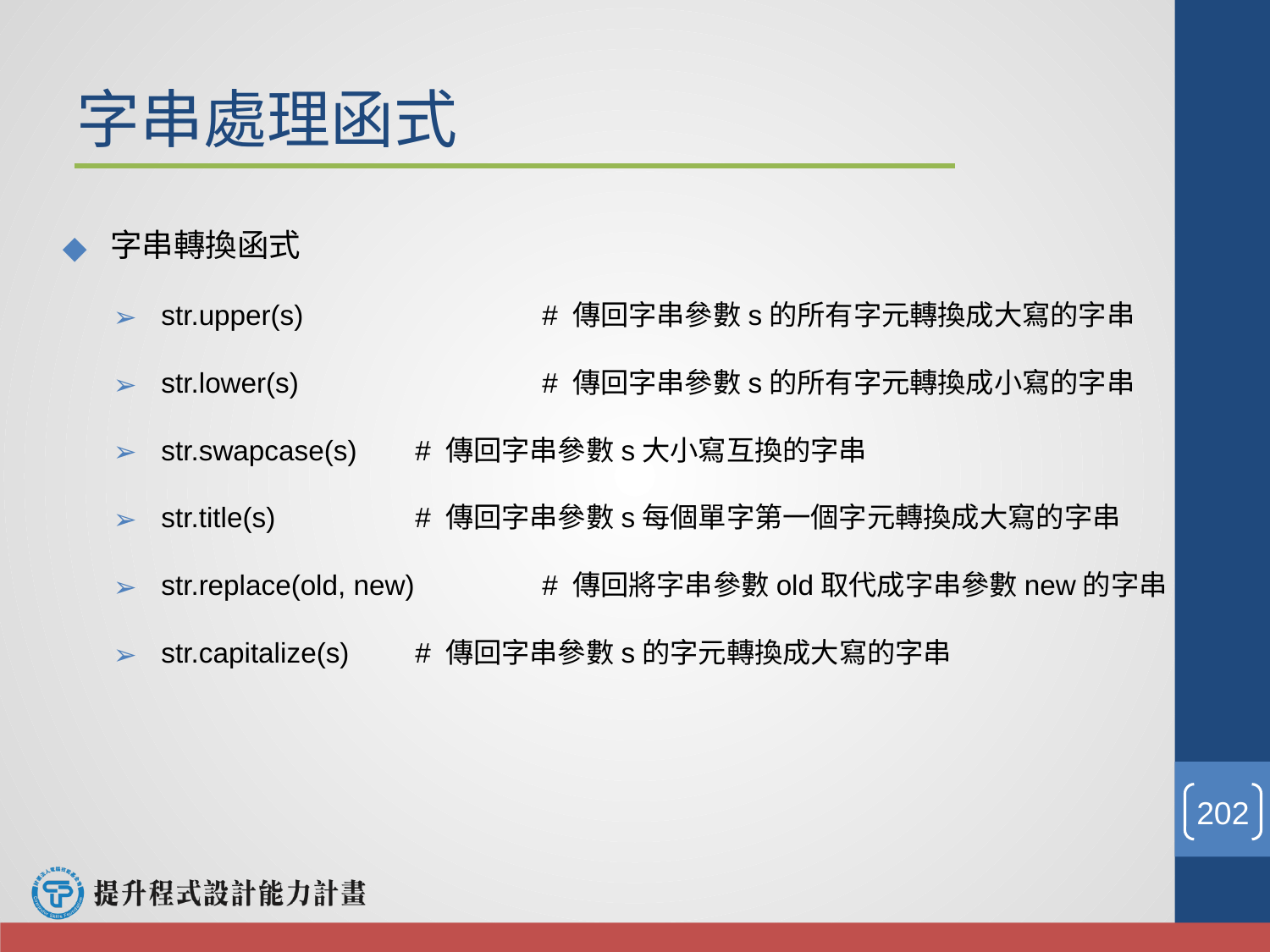

# 字串處理函式
字串轉換函式
str.upper(s) 		# 傳回字串參數s的所有字元轉換成大寫的字串
str.lower(s) 		# 傳回字串參數s的所有字元轉換成小寫的字串
str.swapcase(s) 	# 傳回字串參數s大小寫互換的字串
str.title(s)		# 傳回字串參數s每個單字第一個字元轉換成大寫的字串
str.replace(old, new) 	# 傳回將字串參數old取代成字串參數new的字串
str.capitalize(s)	# 傳回字串參數s的字元轉換成大寫的字串

202